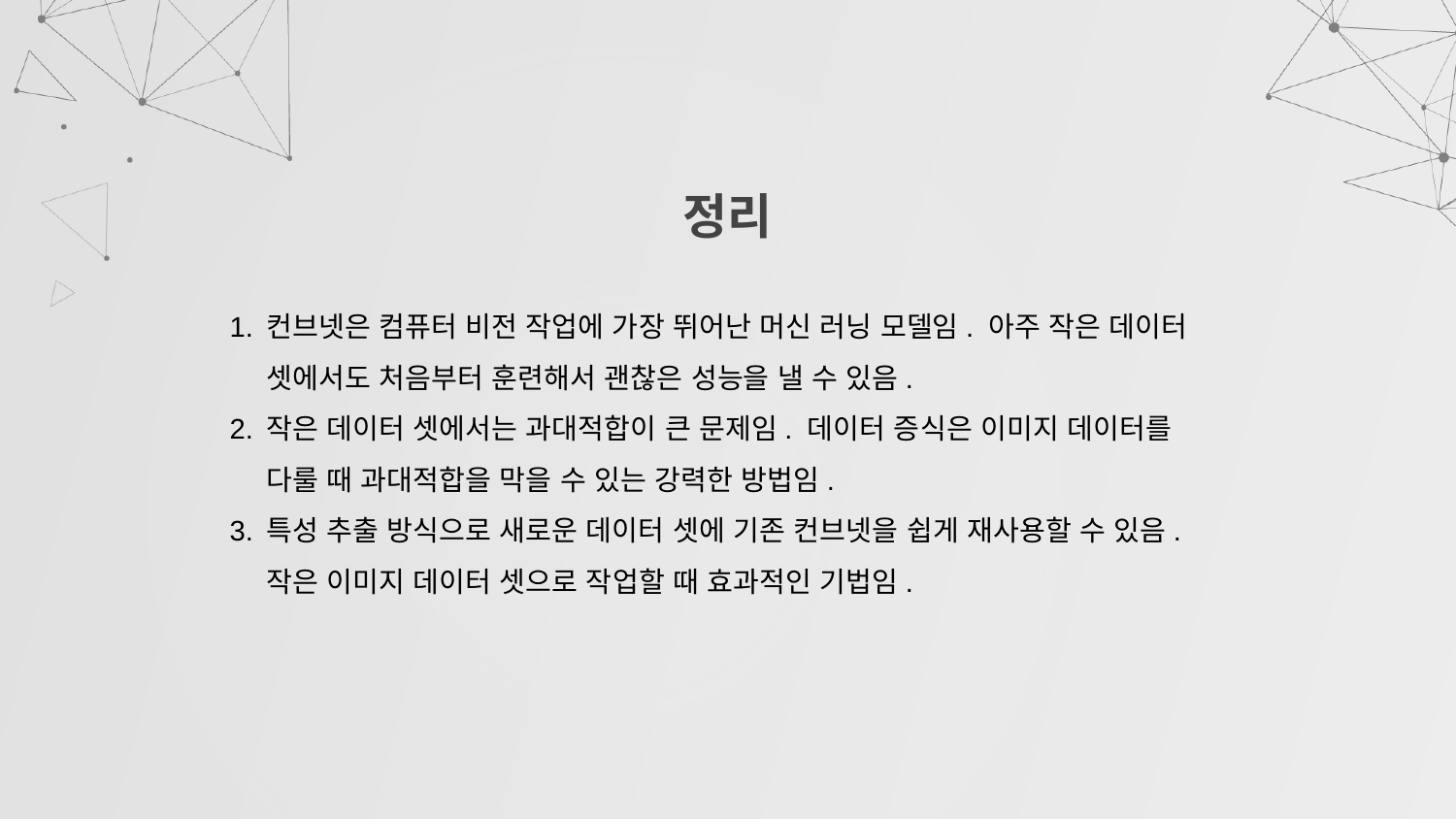

# 정리
컨브넷은 컴퓨터 비전 작업에 가장 뛰어난 머신 러닝 모델임. 아주 작은 데이터 셋에서도 처음부터 훈련해서 괜찮은 성능을 낼 수 있음.
작은 데이터 셋에서는 과대적합이 큰 문제임. 데이터 증식은 이미지 데이터를 다룰 때 과대적합을 막을 수 있는 강력한 방법임.
특성 추출 방식으로 새로운 데이터 셋에 기존 컨브넷을 쉽게 재사용할 수 있음. 작은 이미지 데이터 셋으로 작업할 때 효과적인 기법임.